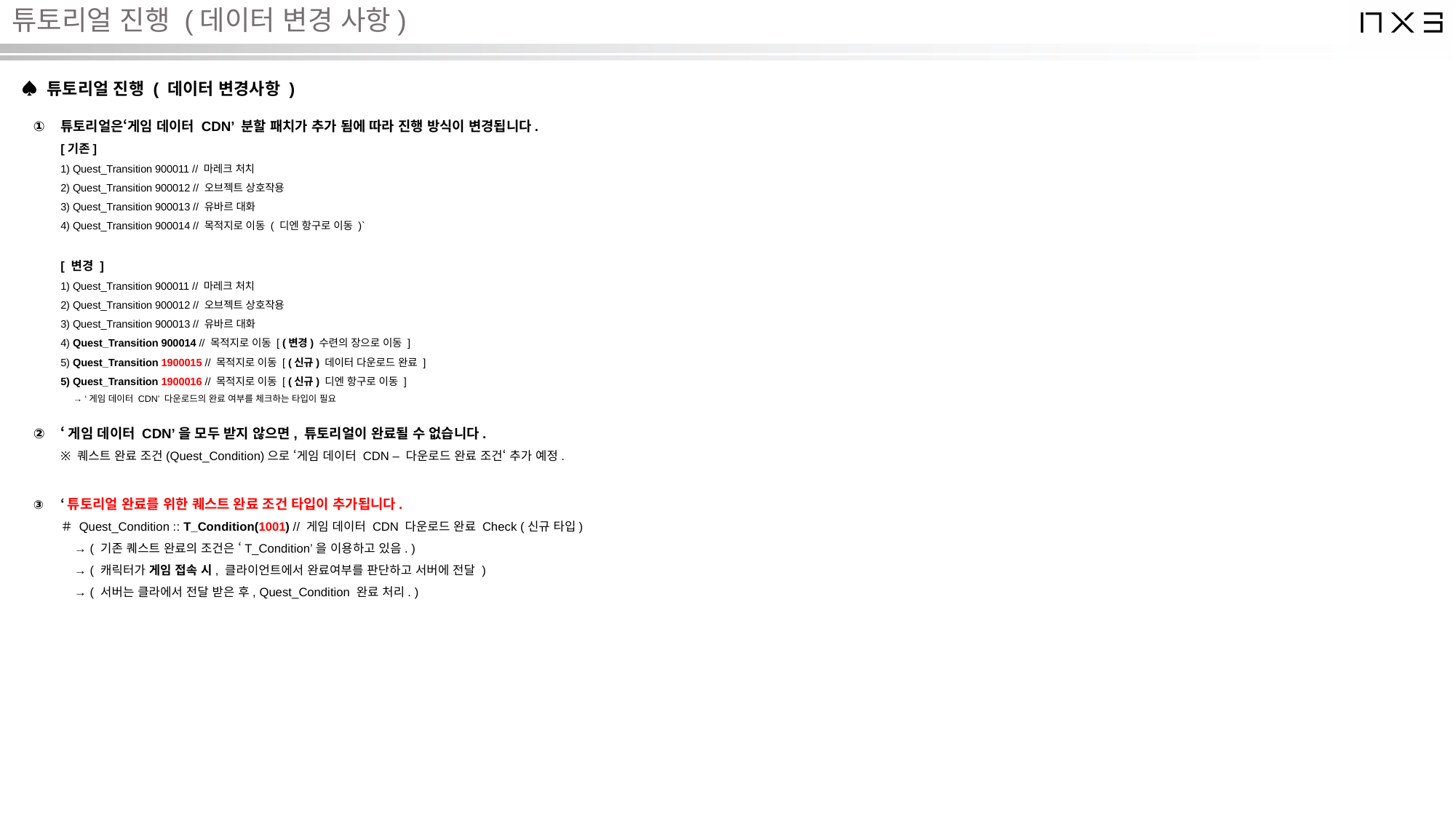

# 튜토리얼 진행 (데이터 변경 사항)
♠ 튜토리얼 진행 ( 데이터 변경사항 )
튜토리얼은‘게임 데이터 CDN’ 분할 패치가 추가 됨에 따라 진행 방식이 변경됩니다.
[기존]
1) Quest_Transition 900011 // 마레크 처치
2) Quest_Transition 900012 // 오브젝트 상호작용
3) Quest_Transition 900013 // 유바르 대화
4) Quest_Transition 900014 // 목적지로 이동 ( 디엔 항구로 이동 )`
[ 변경 ]
1) Quest_Transition 900011 // 마레크 처치
2) Quest_Transition 900012 // 오브젝트 상호작용
3) Quest_Transition 900013 // 유바르 대화
4) Quest_Transition 900014 // 목적지로 이동 [ (변경) 수련의 장으로 이동 ]
5) Quest_Transition 1900015 // 목적지로 이동 [ (신규) 데이터 다운로드 완료 ]
5) Quest_Transition 1900016 // 목적지로 이동 [ (신규) 디엔 항구로 이동 ]
     → ‘게임 데이터 CDN’ 다운로드의 완료 여부를 체크하는 타입이 필요
‘게임 데이터 CDN’을 모두 받지 않으면, 튜토리얼이 완료될 수 없습니다.
※ 퀘스트 완료 조건(Quest_Condition)으로 ‘게임 데이터 CDN – 다운로드 완료 조건‘ 추가 예정.

‘튜토리얼 완료를 위한 퀘스트 완료 조건 타입이 추가됩니다.
＃ Quest_Condition :: T_Condition(1001) // 게임 데이터 CDN 다운로드 완료 Check (신규 타입)
    → ( 기존 퀘스트 완료의 조건은 ‘T_Condition’을 이용하고 있음. )
    → ( 캐릭터가 게임 접속 시, 클라이언트에서 완료여부를 판단하고 서버에 전달 )
    → ( 서버는 클라에서 전달 받은 후, Quest_Condition 완료 처리. )